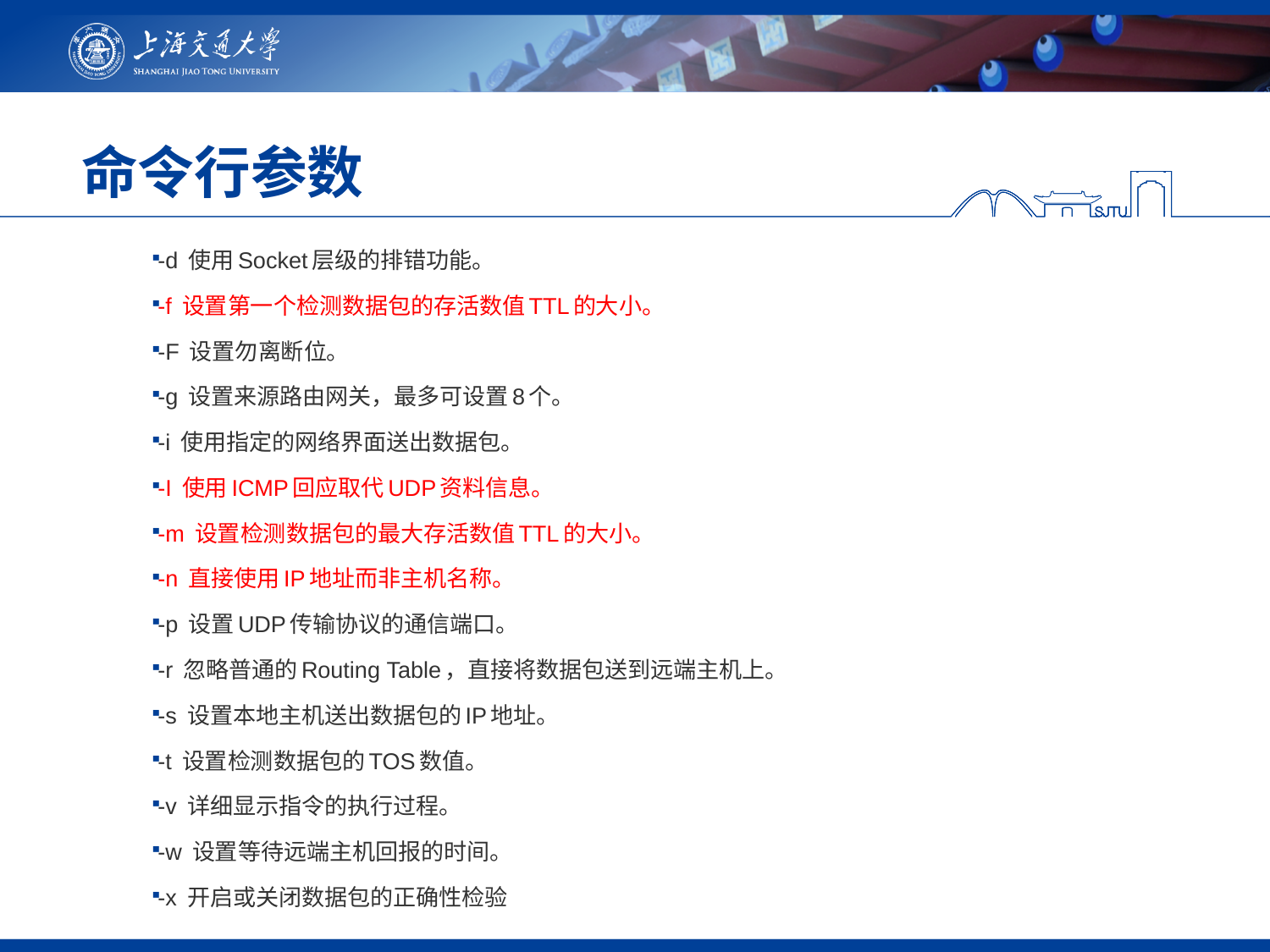

# 命令行参数
-d 使用Socket层级的排错功能。
-f 设置第一个检测数据包的存活数值TTL的大小。
-F 设置勿离断位。
-g 设置来源路由网关，最多可设置8个。
-i 使用指定的网络界面送出数据包。
-I 使用ICMP回应取代UDP资料信息。
-m 设置检测数据包的最大存活数值TTL的大小。
-n 直接使用IP地址而非主机名称。
-p 设置UDP传输协议的通信端口。
-r 忽略普通的Routing Table，直接将数据包送到远端主机上。
-s 设置本地主机送出数据包的IP地址。
-t 设置检测数据包的TOS数值。
-v 详细显示指令的执行过程。
-w 设置等待远端主机回报的时间。
-x 开启或关闭数据包的正确性检验